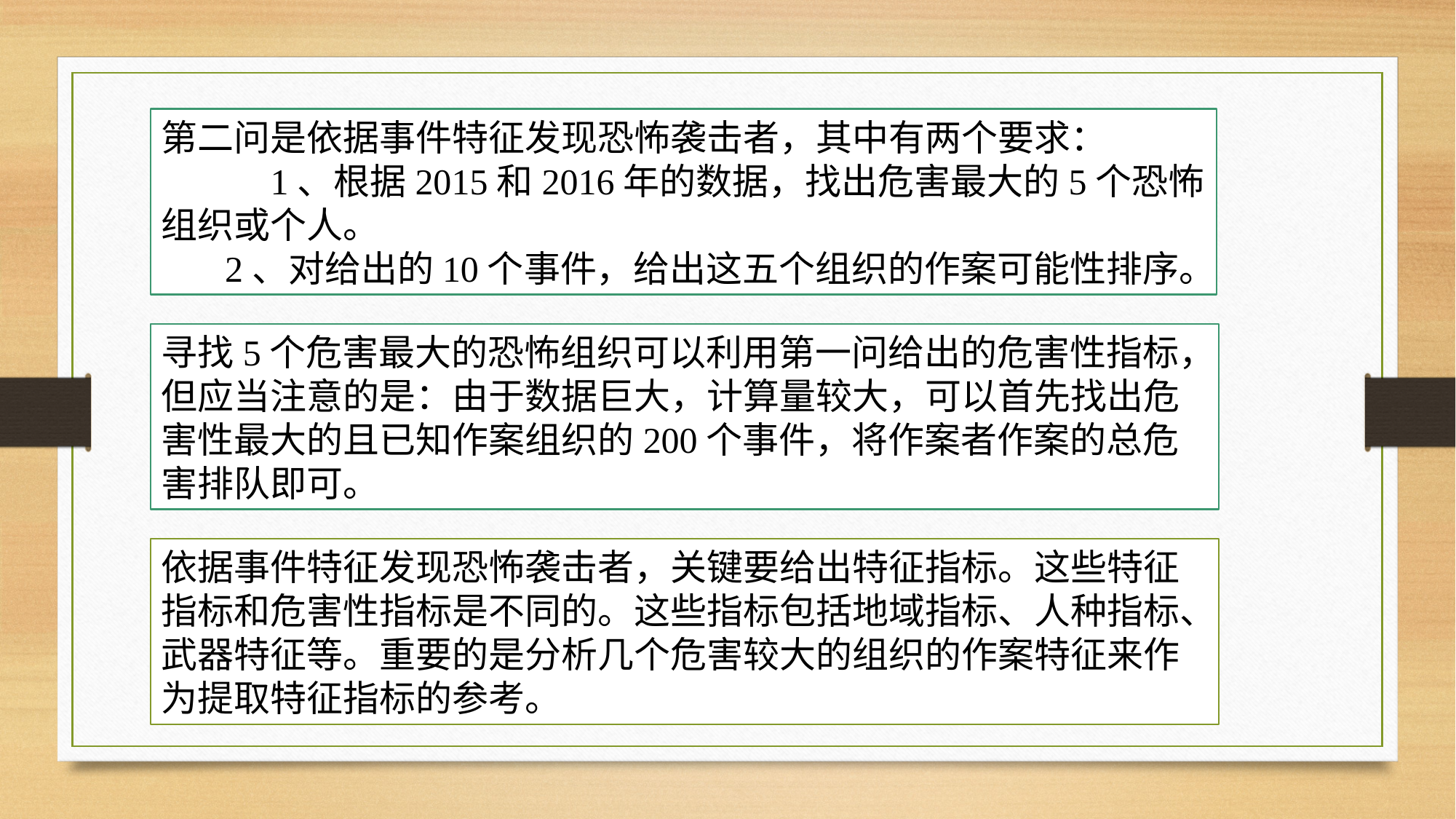

第二问是依据事件特征发现恐怖袭击者，其中有两个要求：
	1、根据2015和2016年的数据，找出危害最大的5个恐怖组织或个人。
       2、对给出的10个事件，给出这五个组织的作案可能性排序。
寻找5个危害最大的恐怖组织可以利用第一问给出的危害性指标，但应当注意的是：由于数据巨大，计算量较大，可以首先找出危害性最大的且已知作案组织的200个事件，将作案者作案的总危害排队即可。
依据事件特征发现恐怖袭击者，关键要给出特征指标。这些特征指标和危害性指标是不同的。这些指标包括地域指标、人种指标、武器特征等。重要的是分析几个危害较大的组织的作案特征来作为提取特征指标的参考。